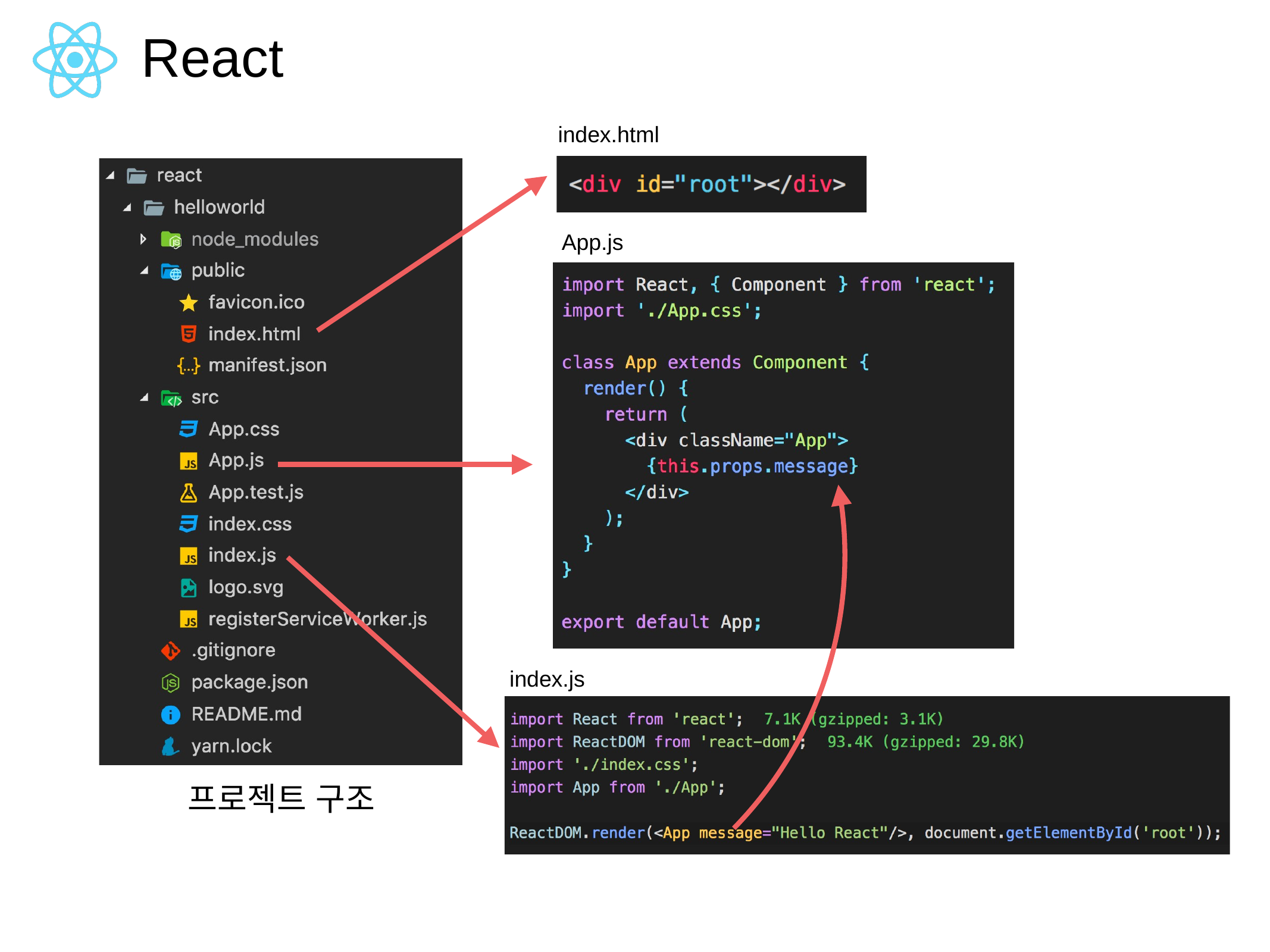

React
index.html

App.js

index.js

프로젝트 구조
²018.0².²0
%P JU! 7VF.KT 0QFO 4FNJOBS